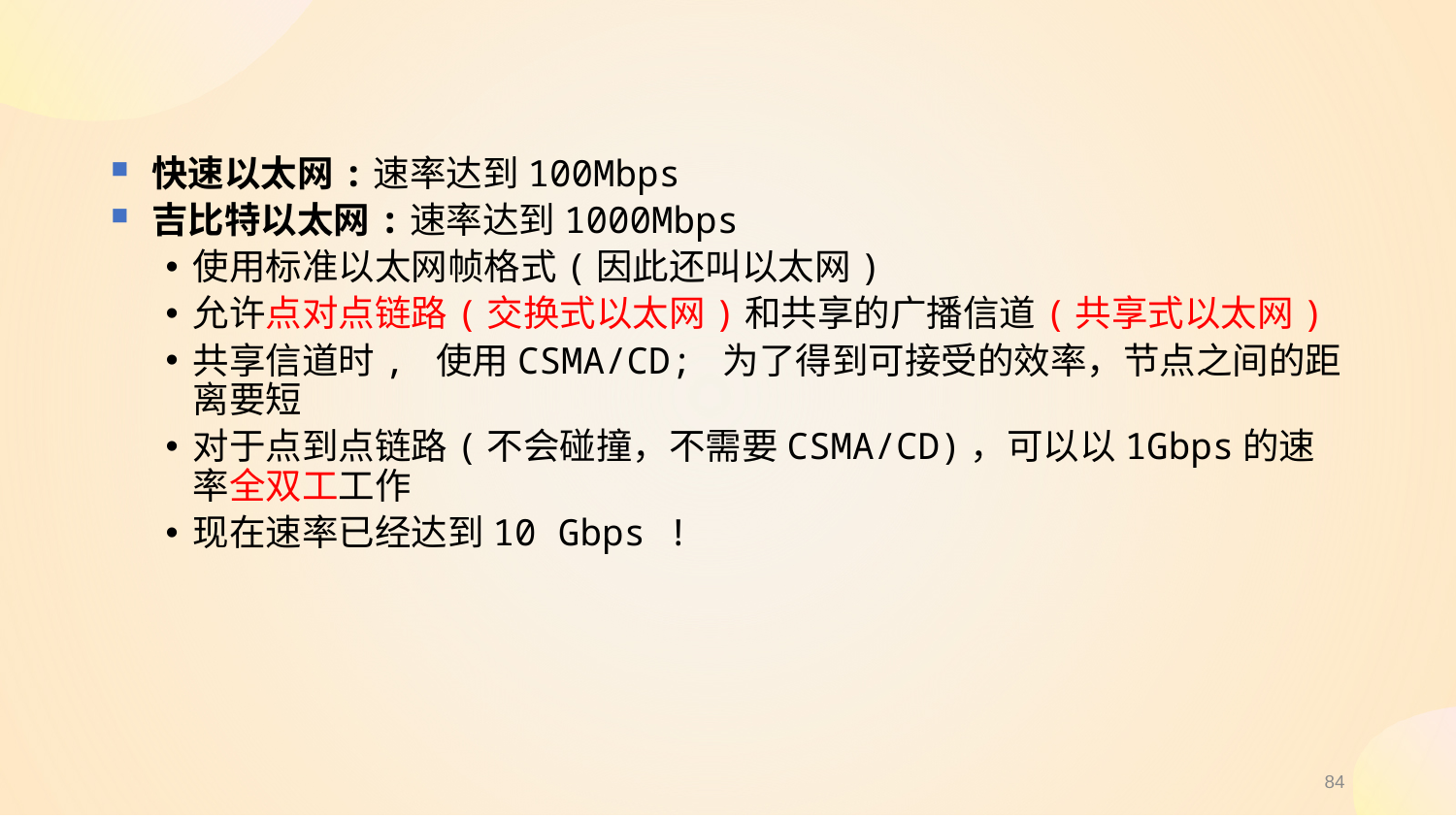

快速以太网:速率达到100Mbps
吉比特以太网:速率达到1000Mbps
使用标准以太网帧格式(因此还叫以太网)
允许点对点链路(交换式以太网)和共享的广播信道(共享式以太网)
共享信道时, 使用CSMA/CD; 为了得到可接受的效率，节点之间的距离要短
对于点到点链路(不会碰撞，不需要CSMA/CD)，可以以1Gbps的速率全双工工作
现在速率已经达到10 Gbps !
84